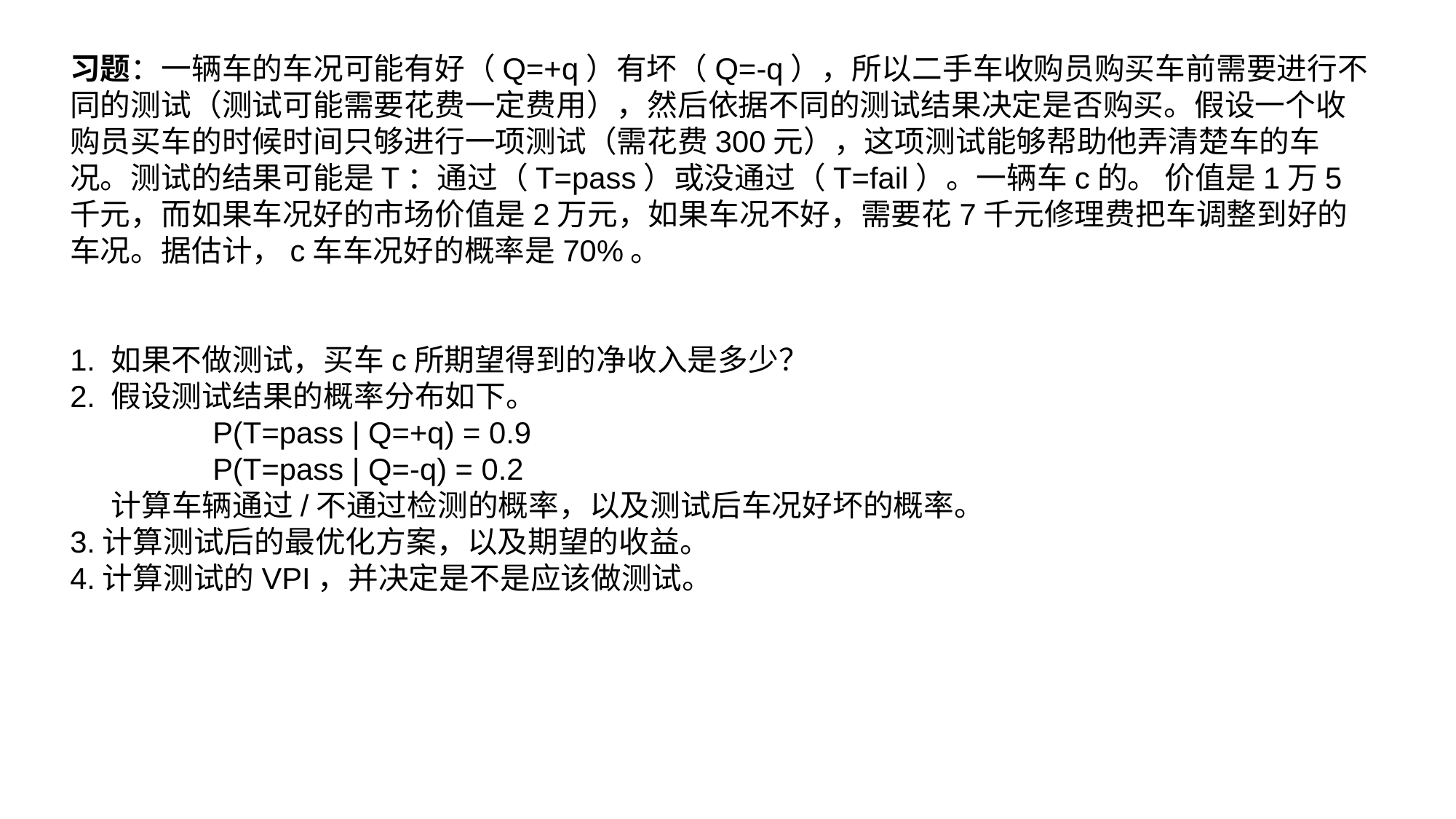

习题：一辆车的车况可能有好（Q=+q）有坏（Q=-q），所以二手车收购员购买车前需要进行不同的测试（测试可能需要花费一定费用），然后依据不同的测试结果决定是否购买。假设一个收购员买车的时候时间只够进行一项测试（需花费300元），这项测试能够帮助他弄清楚车的车况。测试的结果可能是T：通过（T=pass）或没通过（T=fail）。一辆车c的。 价值是1万5千元，而如果车况好的市场价值是2万元，如果车况不好，需要花7千元修理费把车调整到好的车况。据估计，c车车况好的概率是70%。

如果不做测试，买车c所期望得到的净收入是多少？
假设测试结果的概率分布如下。
    P(T=pass | Q=+q) = 0.9
    P(T=pass | Q=-q) = 0.2
     计算车辆通过/不通过检测的概率，以及测试后车况好坏的概率。
3.计算测试后的最优化方案，以及期望的收益。
4.计算测试的VPI，并决定是不是应该做测试。